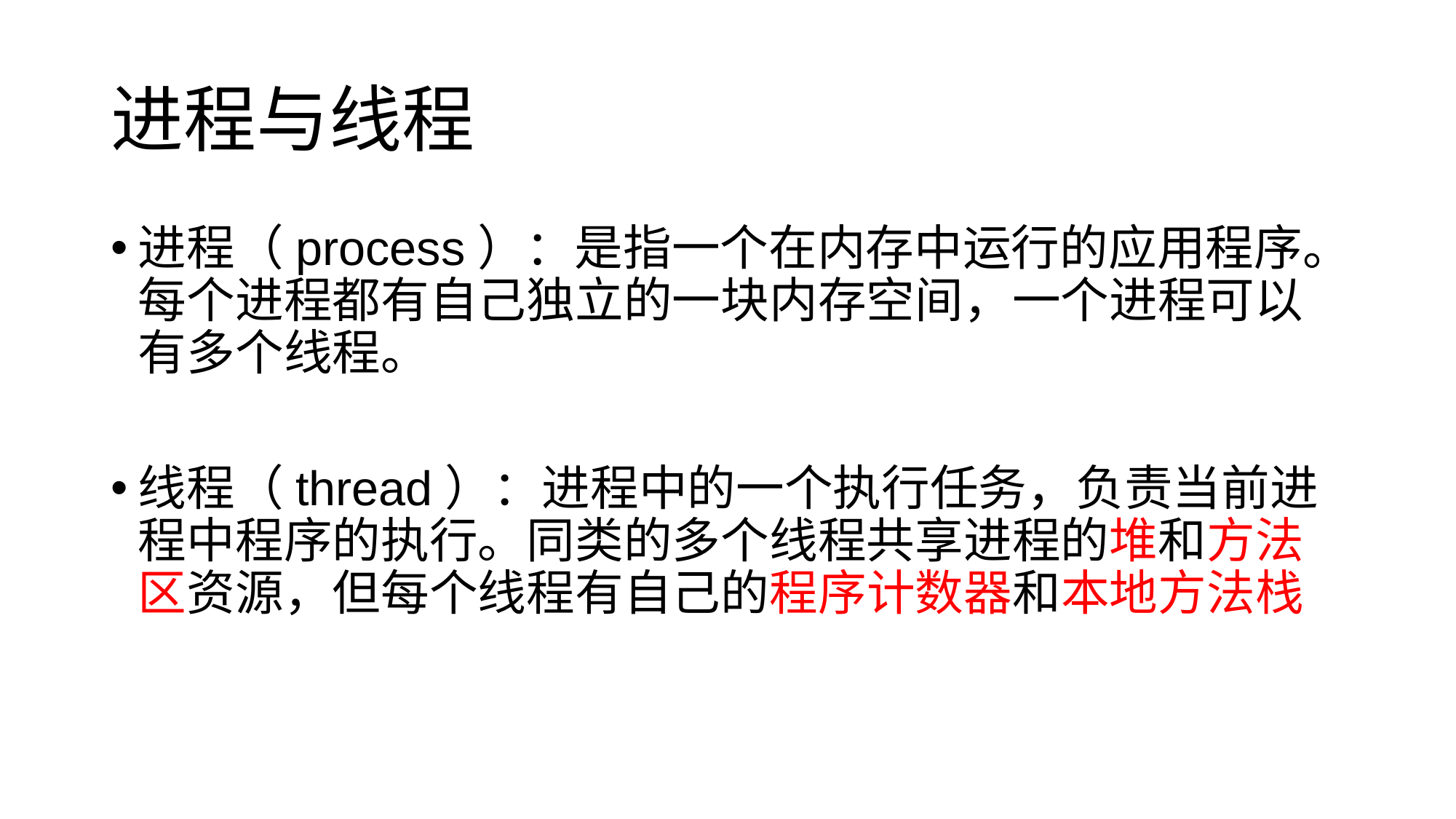

# 进程与线程
进程（process）：是指一个在内存中运行的应用程序。每个进程都有自己独立的一块内存空间，一个进程可以有多个线程。

线程（thread）：进程中的一个执行任务，负责当前进程中程序的执行。同类的多个线程共享进程的堆和方法区资源，但每个线程有自己的程序计数器和本地方法栈